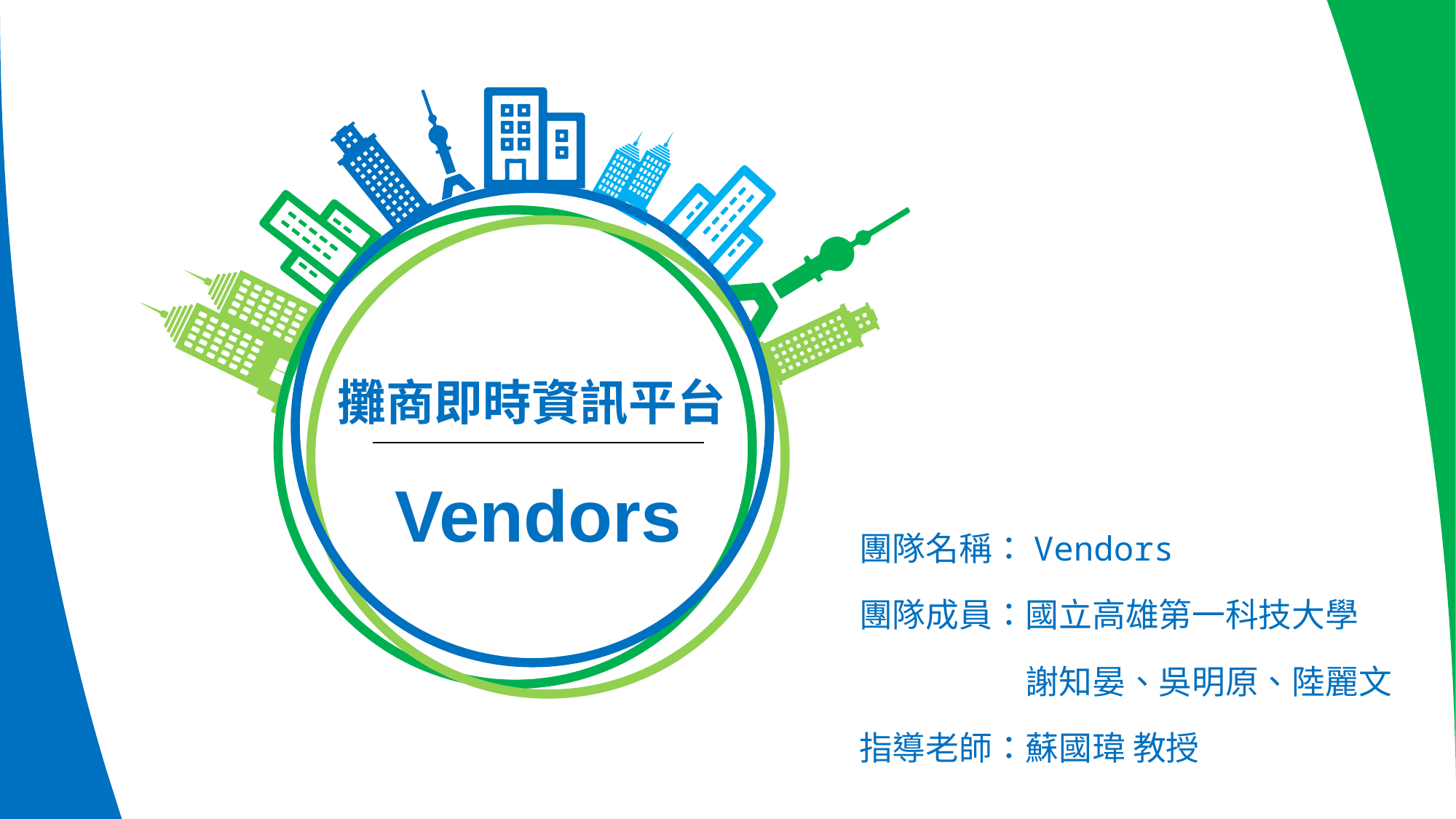

攤商即時資訊平台
Vendors
團隊名稱：Vendors
團隊成員：國立高雄第一科技大學
　　　　　謝知晏、吳明原、陸麗文
指導老師：蘇國瑋 教授